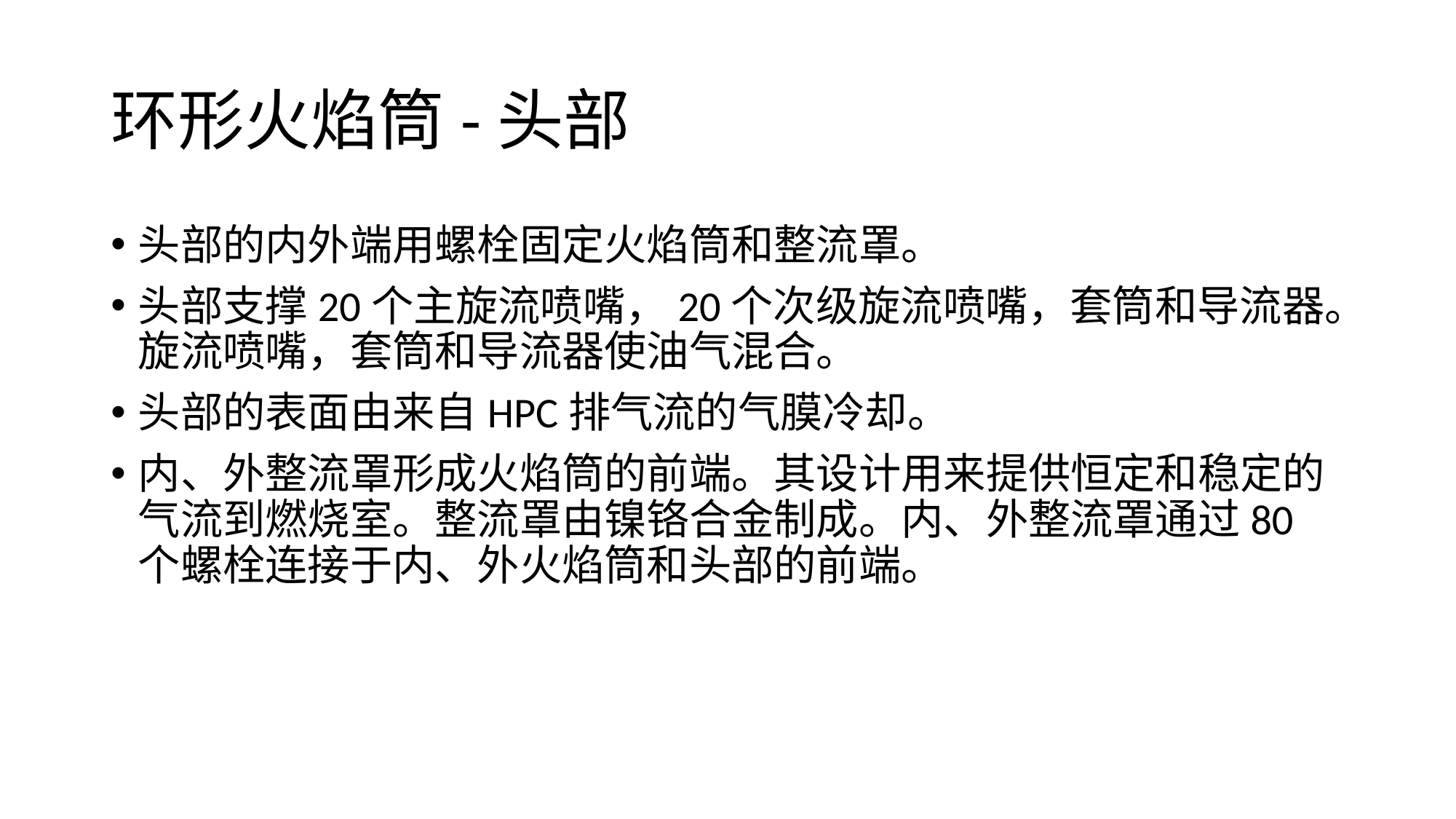

# 环形火焰筒-头部
头部的内外端用螺栓固定火焰筒和整流罩。
头部支撑20个主旋流喷嘴，20个次级旋流喷嘴，套筒和导流器。旋流喷嘴，套筒和导流器使油气混合。
头部的表面由来自HPC排气流的气膜冷却。
内、外整流罩形成火焰筒的前端。其设计用来提供恒定和稳定的气流到燃烧室。整流罩由镍铬合金制成。内、外整流罩通过80个螺栓连接于内、外火焰筒和头部的前端。